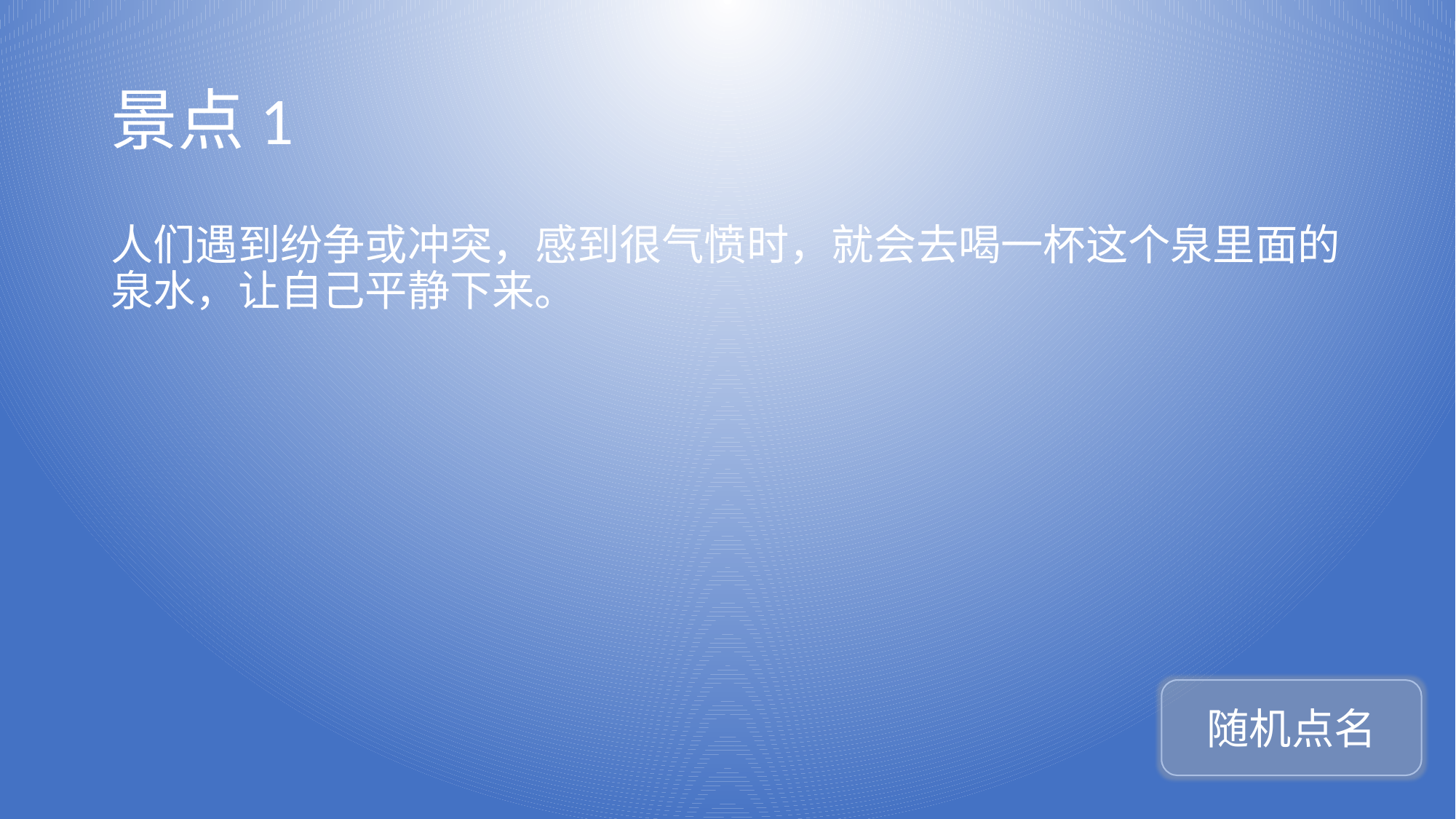

# 景点1
人们遇到纷争或冲突，感到很气愤时，就会去喝一杯这个泉里面的泉水，让自己平静下来。
随机点名